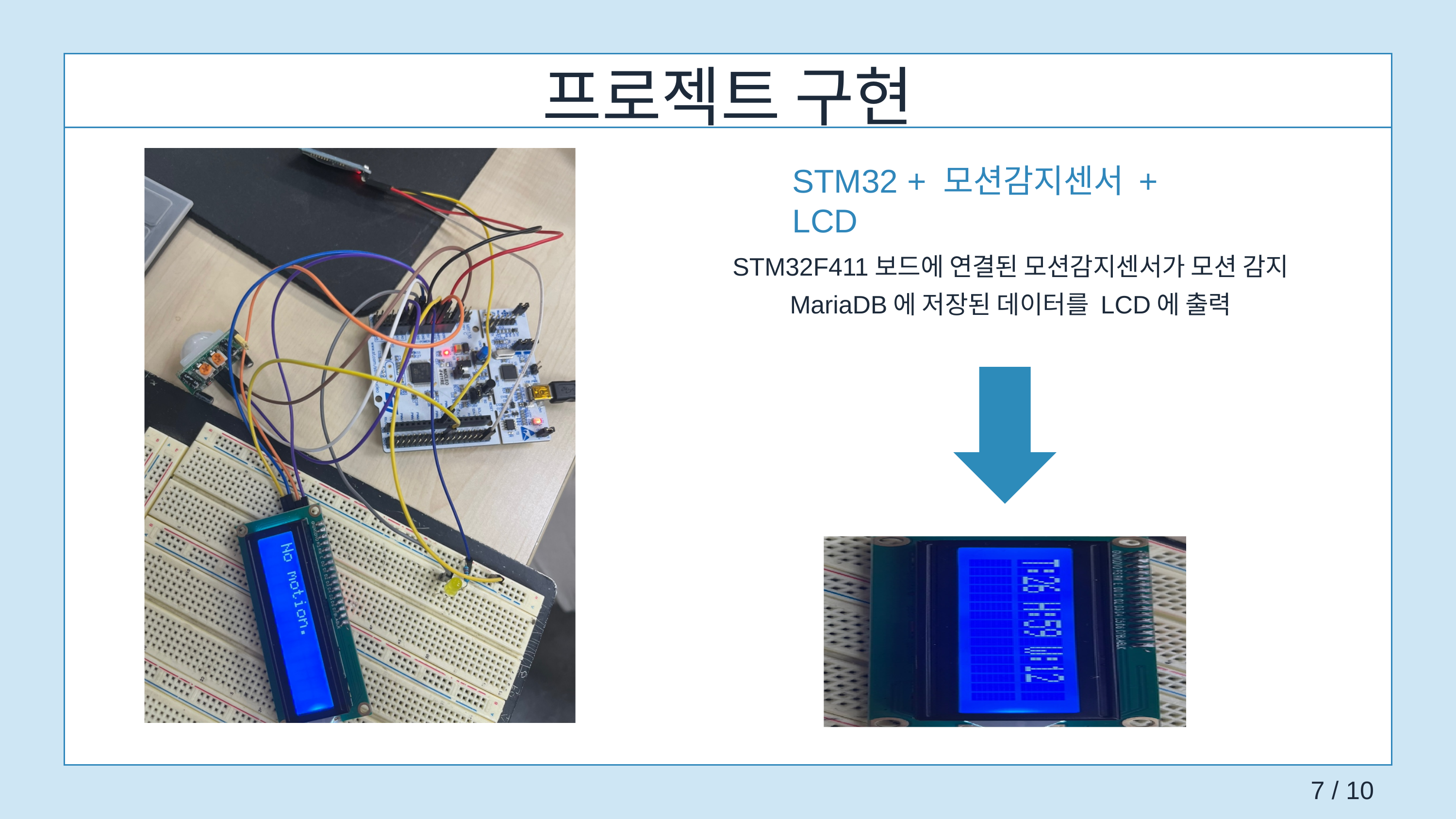

프로젝트 구현

STM32 + 모션감지센서 + LCD
STM32F411보드에 연결된 모션감지센서가 모션 감지
MariaDB에 저장된 데이터를 LCD에 출력

 7 / 10